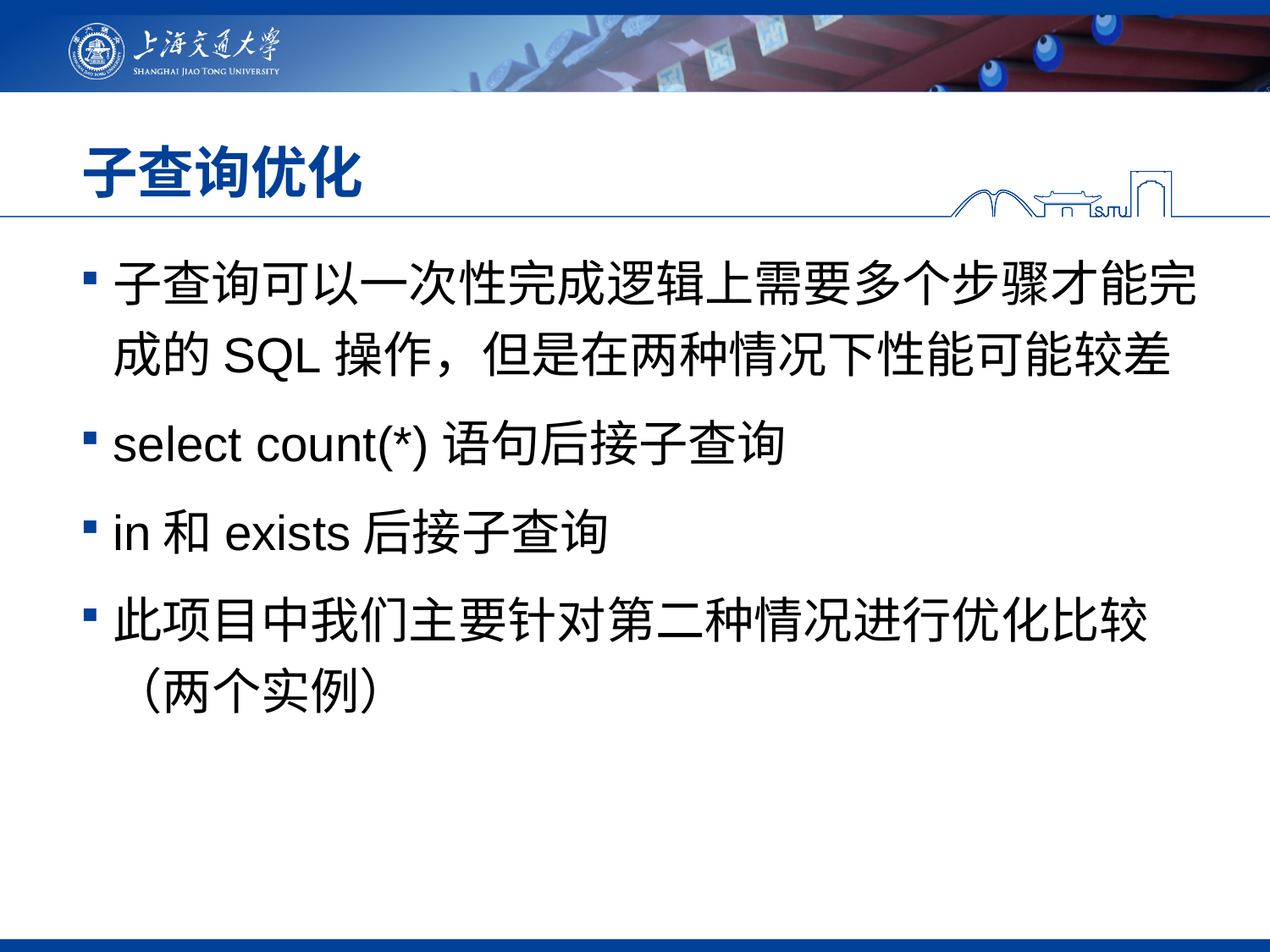

# 子查询优化
子查询可以一次性完成逻辑上需要多个步骤才能完成的SQL操作，但是在两种情况下性能可能较差
select count(*)语句后接子查询
in和exists后接子查询
此项目中我们主要针对第二种情况进行优化比较 （两个实例）